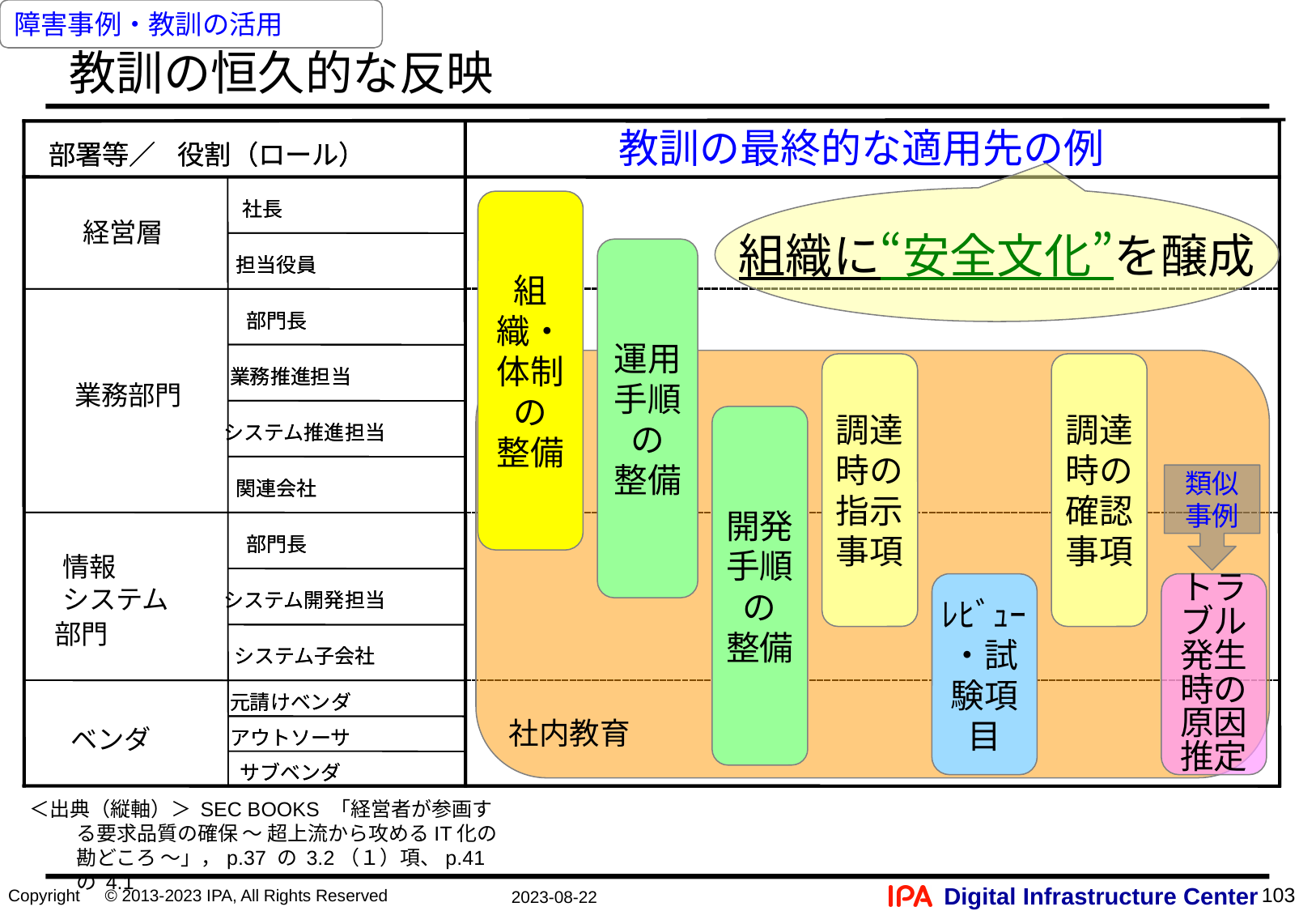

障害事例・教訓の活用
# 教訓の恒久的な反映
教訓の最終的な適用先の例

部署等／
部署等／
役割（ロール）
役割（ロール）

社長
社長
経営層

担当役員
担当役員

部門長
部門長

業務推進担当
業務推進担当
業務部門

システム推進担当
システム推進担当

関連会社
関連会社

部門長
部門長
情報
システム

システム開発担当
システム開発担当
部門

システム子会社
システム子会社

元請けベンダ
元請けベンダ

ベンダ
アウトソーサ
アウトソーサ

サブベンダ
サブベンダ

組織に“安全文化”を醸成
組織・体制の
整備
運用手順の
整備
社内教育
調達時の指示事項
調達時の確認事項
開発手順の
整備
類似
事例
ﾚﾋﾞｭｰ
・試験項目
トラブル発生時の
原因推定
＜出典（縦軸）＞ SEC BOOKS 「経営者が参画する要求品質の確保 ～ 超上流から攻めるIT化の勘どころ ～」，p.37 の 3.2（１）項、p.41 の 4.1